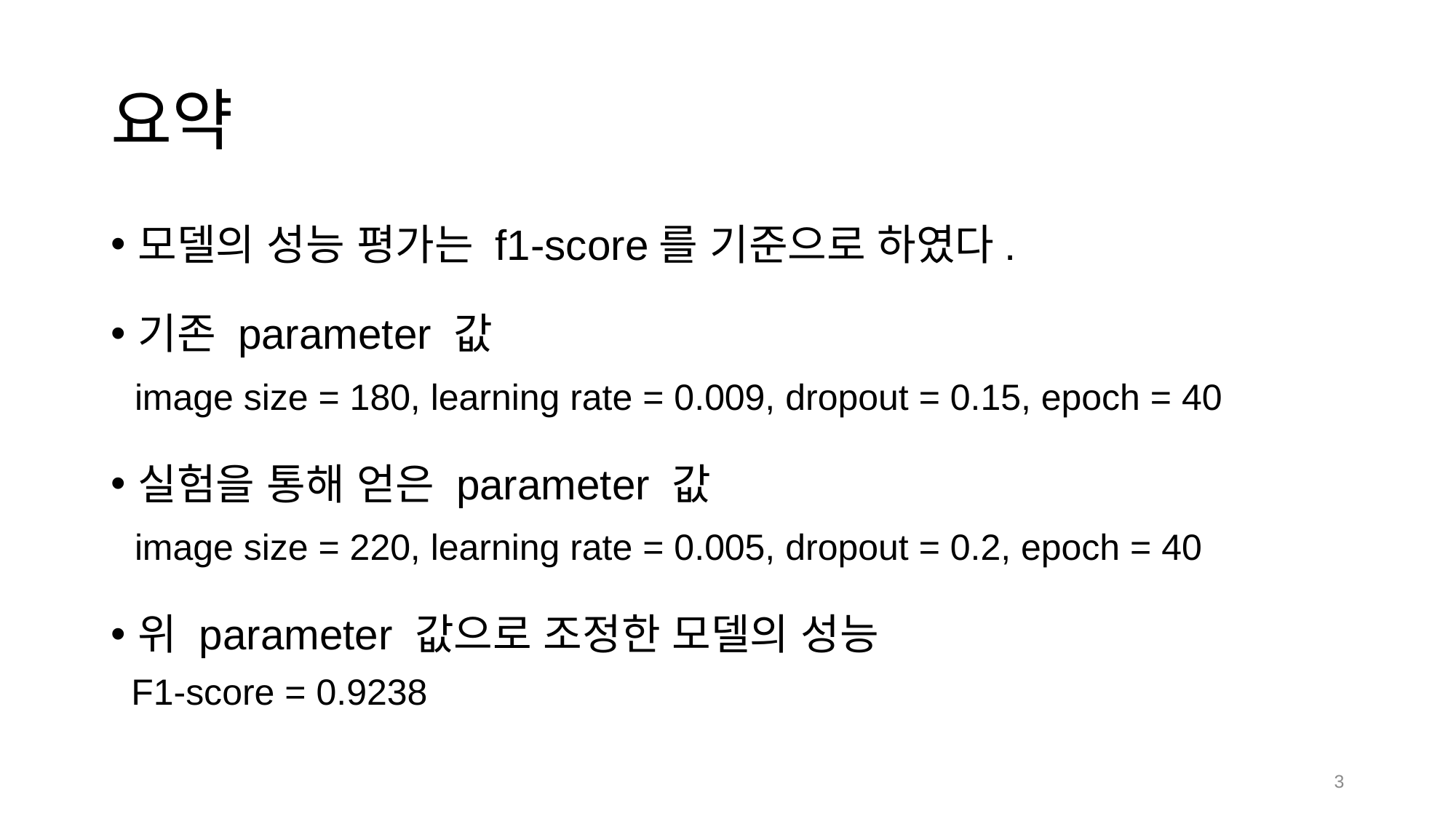

# 요약
모델의 성능 평가는 f1-score를 기준으로 하였다.

기존 parameter 값
  image size = 180, learning rate = 0.009, dropout = 0.15, epoch = 40

실험을 통해 얻은 parameter 값
  image size = 220, learning rate = 0.005, dropout = 0.2, epoch = 40

위 parameter 값으로 조정한 모델의 성능
  F1-score = 0.9238

3